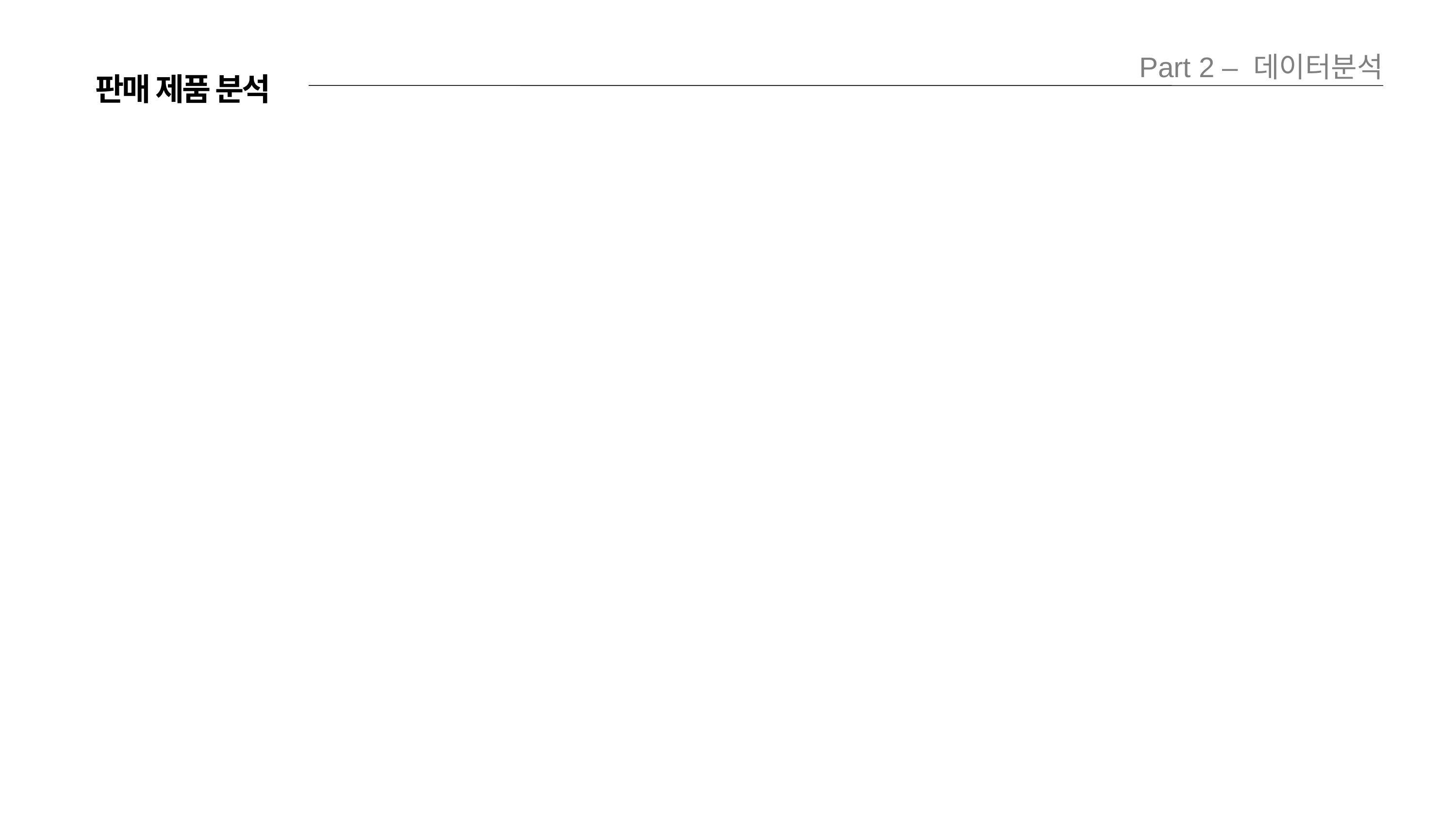

Part 2 – 데이터분석
판매 제품 분석